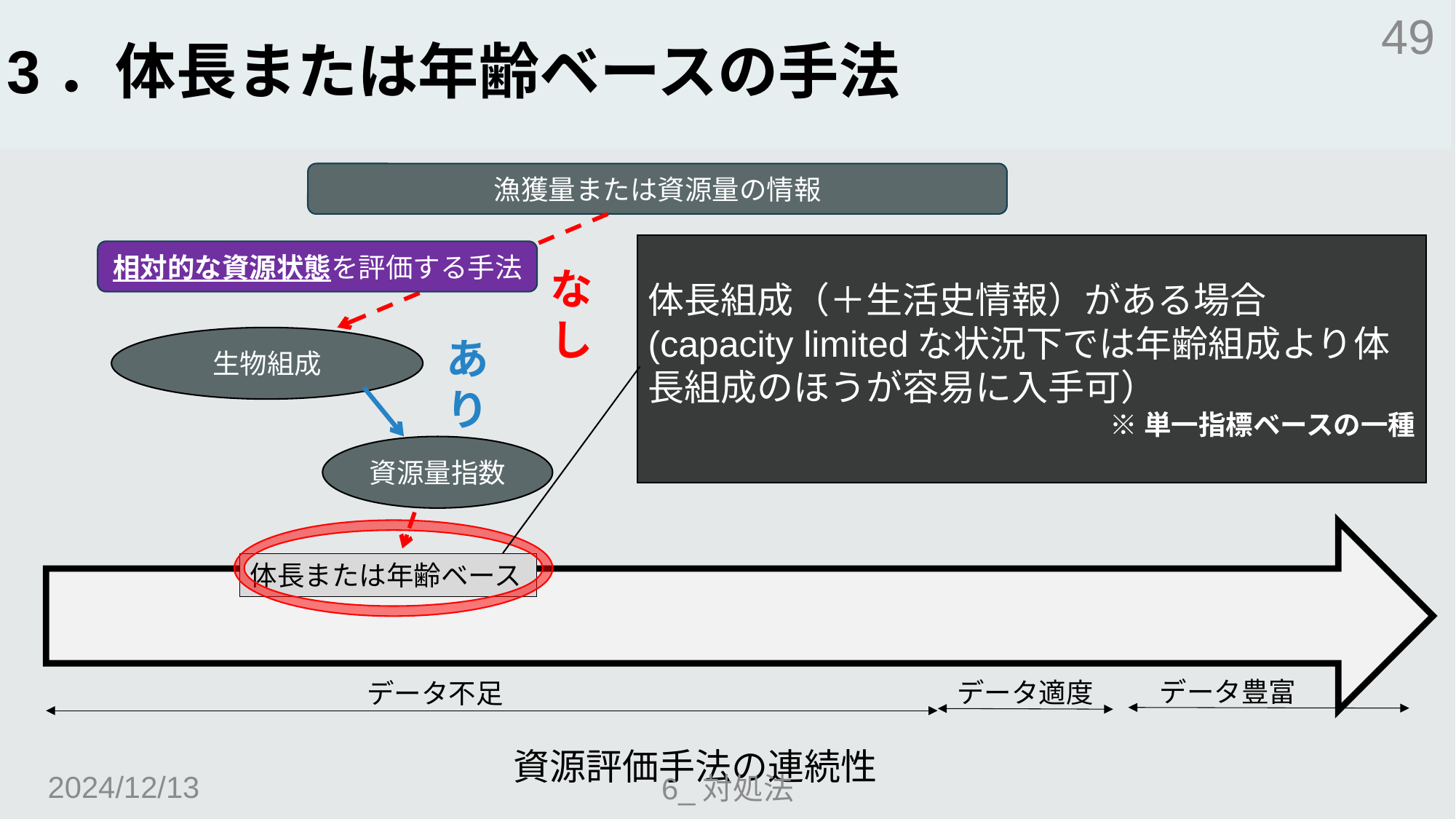

# 3．体長または年齢ベースの手法
49
漁獲量または資源量の情報
体長組成（＋生活史情報）がある場合
(capacity limitedな状況下では年齢組成より体長組成のほうが容易に入手可）
※単一指標ベースの一種
相対的な資源状態を評価する手法
なし
あり
生物組成
資源量指数

体長または年齢ベース
データ豊富
データ適度
データ不足
資源評価手法の連続性
2024/12/13
6_対処法